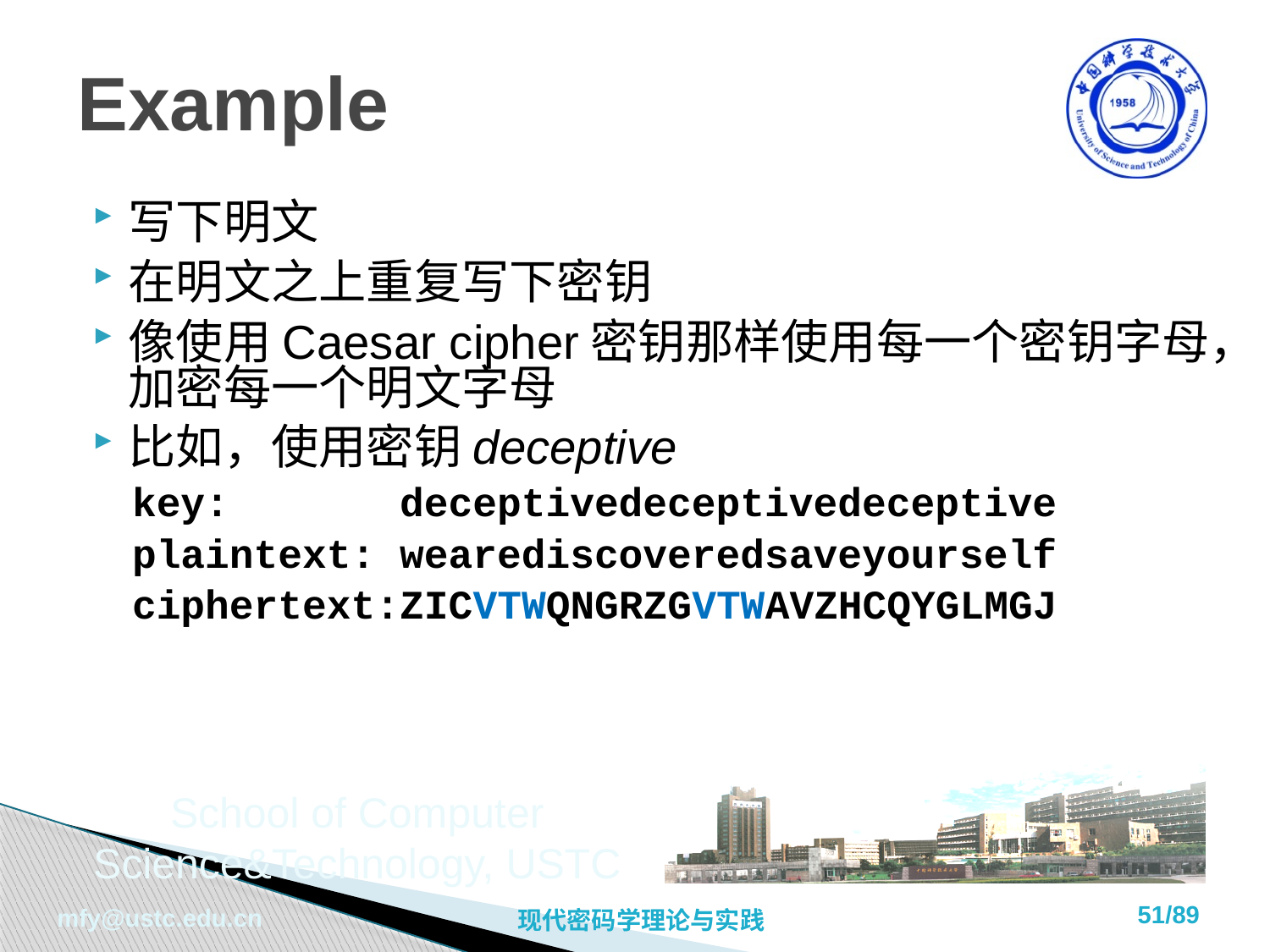

# Example
写下明文
在明文之上重复写下密钥
像使用Caesar cipher密钥那样使用每一个密钥字母，加密每一个明文字母
比如，使用密钥deceptive
key:       deceptivedeceptivedeceptive
plaintext: wearediscoveredsaveyourself
ciphertext:ZICVTWQNGRZGVTWAVZHCQYGLMGJ